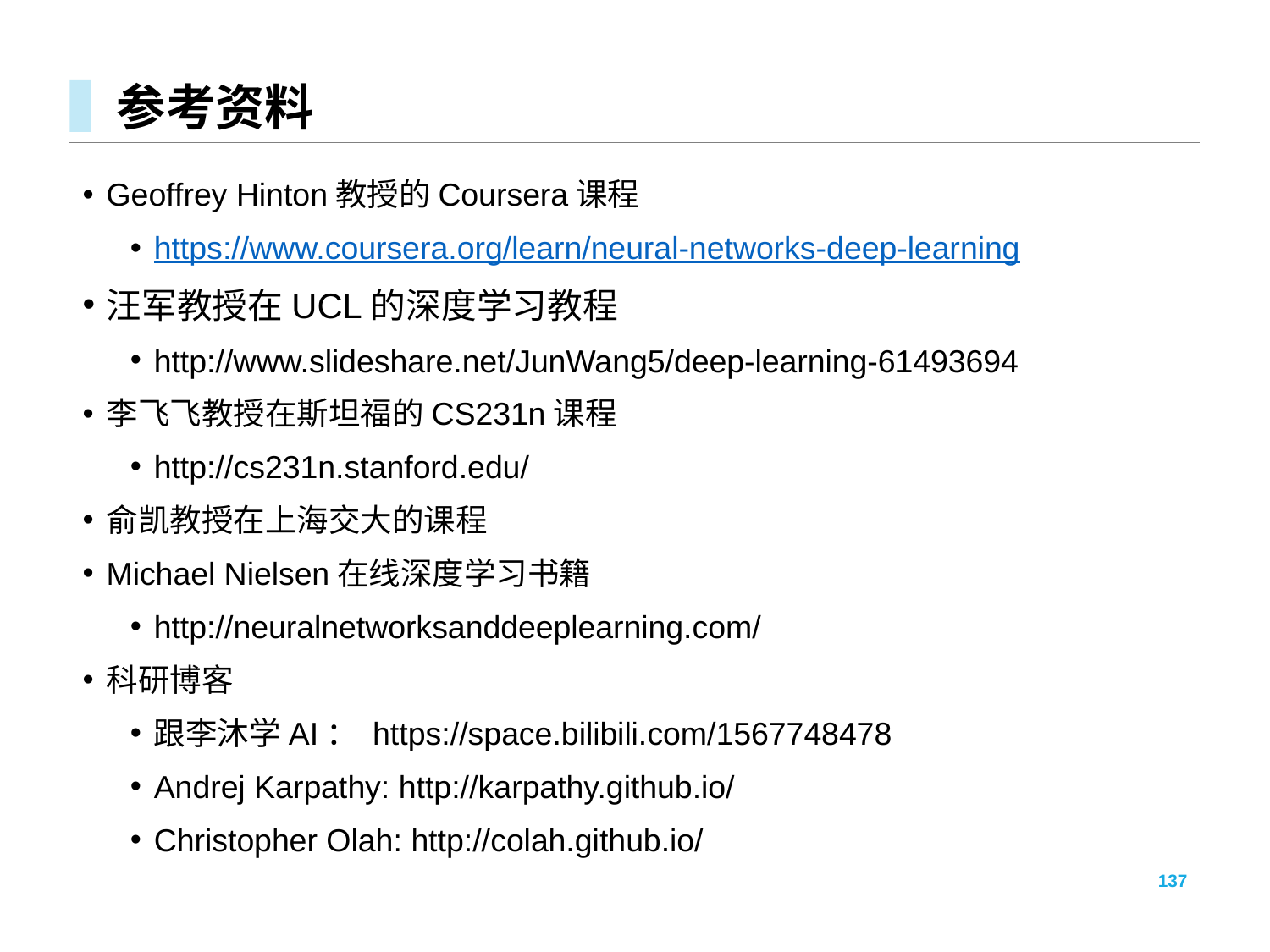

# 参考资料
Geoffrey Hinton教授的Coursera课程
https://www.coursera.org/learn/neural-networks-deep-learning
汪军教授在UCL的深度学习教程
http://www.slideshare.net/JunWang5/deep-learning-61493694
李飞飞教授在斯坦福的CS231n课程
http://cs231n.stanford.edu/
俞凯教授在上海交大的课程
Michael Nielsen在线深度学习书籍
http://neuralnetworksanddeeplearning.com/
科研博客
跟李沐学AI： https://space.bilibili.com/1567748478
Andrej Karpathy: http://karpathy.github.io/
Christopher Olah: http://colah.github.io/

137